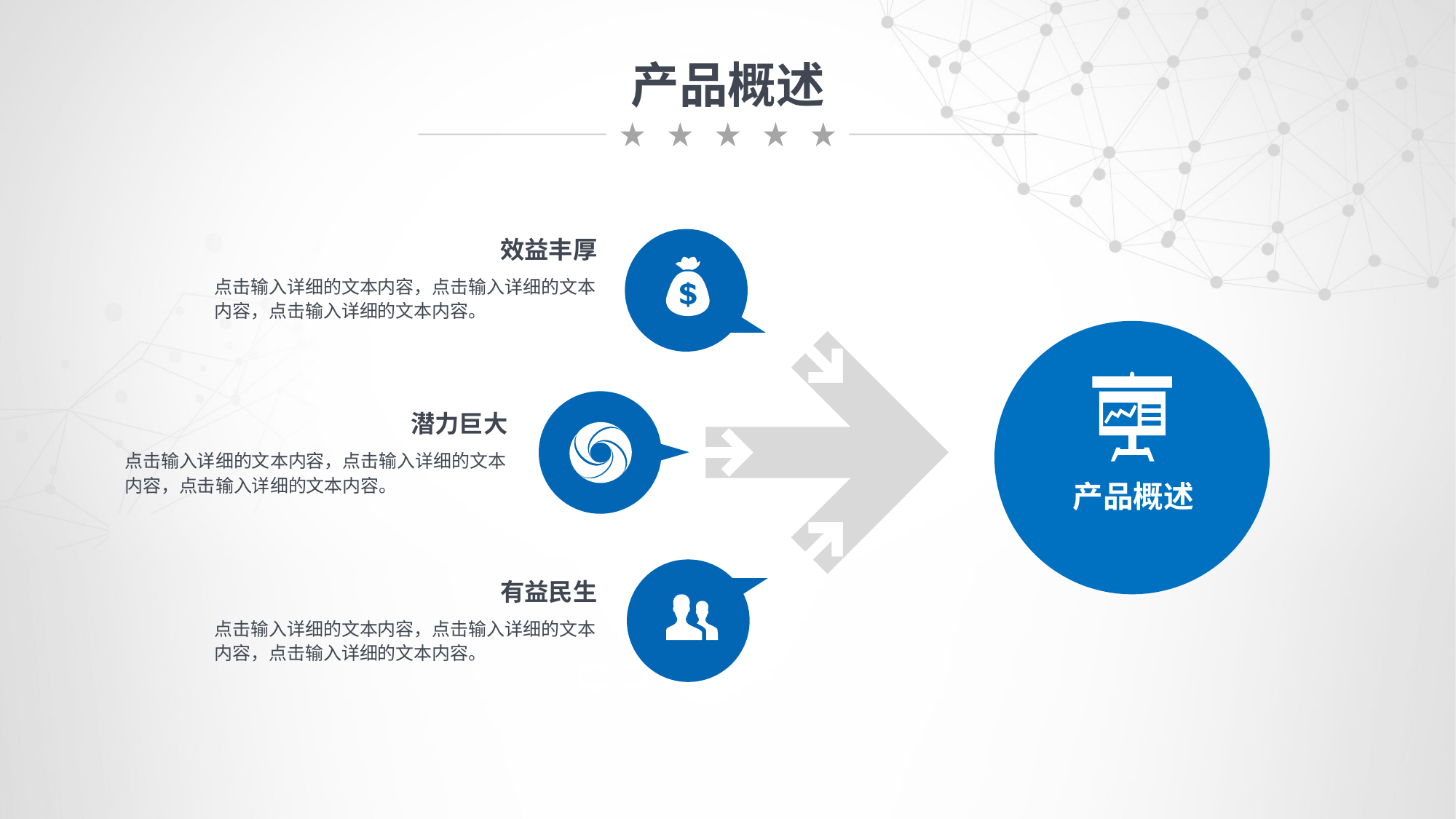

产品概述

效益丰厚
点击输入详细的文本内容，点击输入详细的文本内容，点击输入详细的文本内容。

产品概述

潜力巨大
点击输入详细的文本内容，点击输入详细的文本内容，点击输入详细的文本内容。

有益民生
点击输入详细的文本内容，点击输入详细的文本内容，点击输入详细的文本内容。